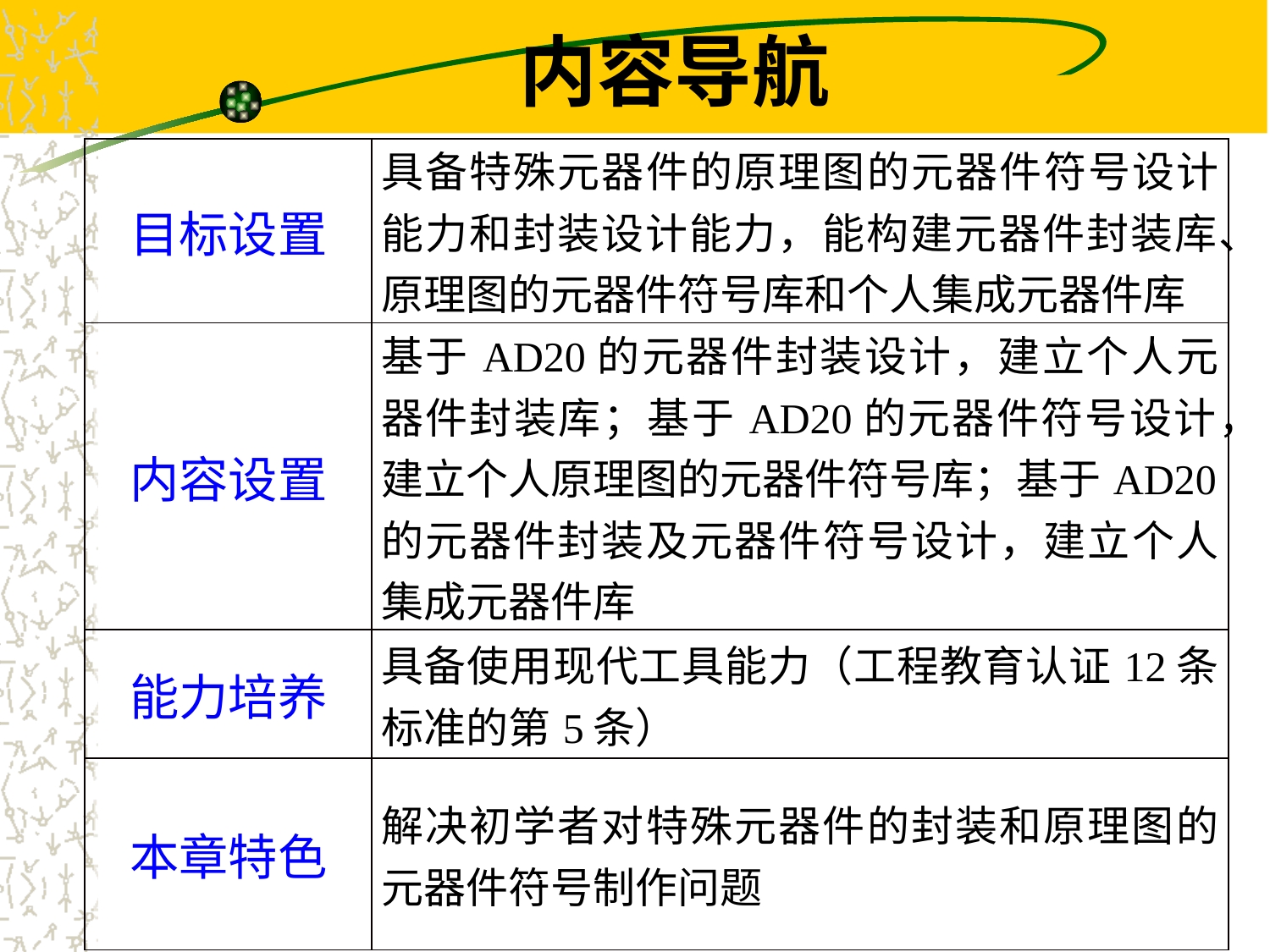

# 内容导航
| 目标设置 | 具备特殊元器件的原理图的元器件符号设计能力和封装设计能力，能构建元器件封装库、原理图的元器件符号库和个人集成元器件库 |
| --- | --- |
| 内容设置 | 基于AD20的元器件封装设计，建立个人元器件封装库；基于AD20的元器件符号设计，建立个人原理图的元器件符号库；基于AD20的元器件封装及元器件符号设计，建立个人集成元器件库 |
| 能力培养 | 具备使用现代工具能力（工程教育认证12条标准的第5条） |
| 本章特色 | 解决初学者对特殊元器件的封装和原理图的元器件符号制作问题 |